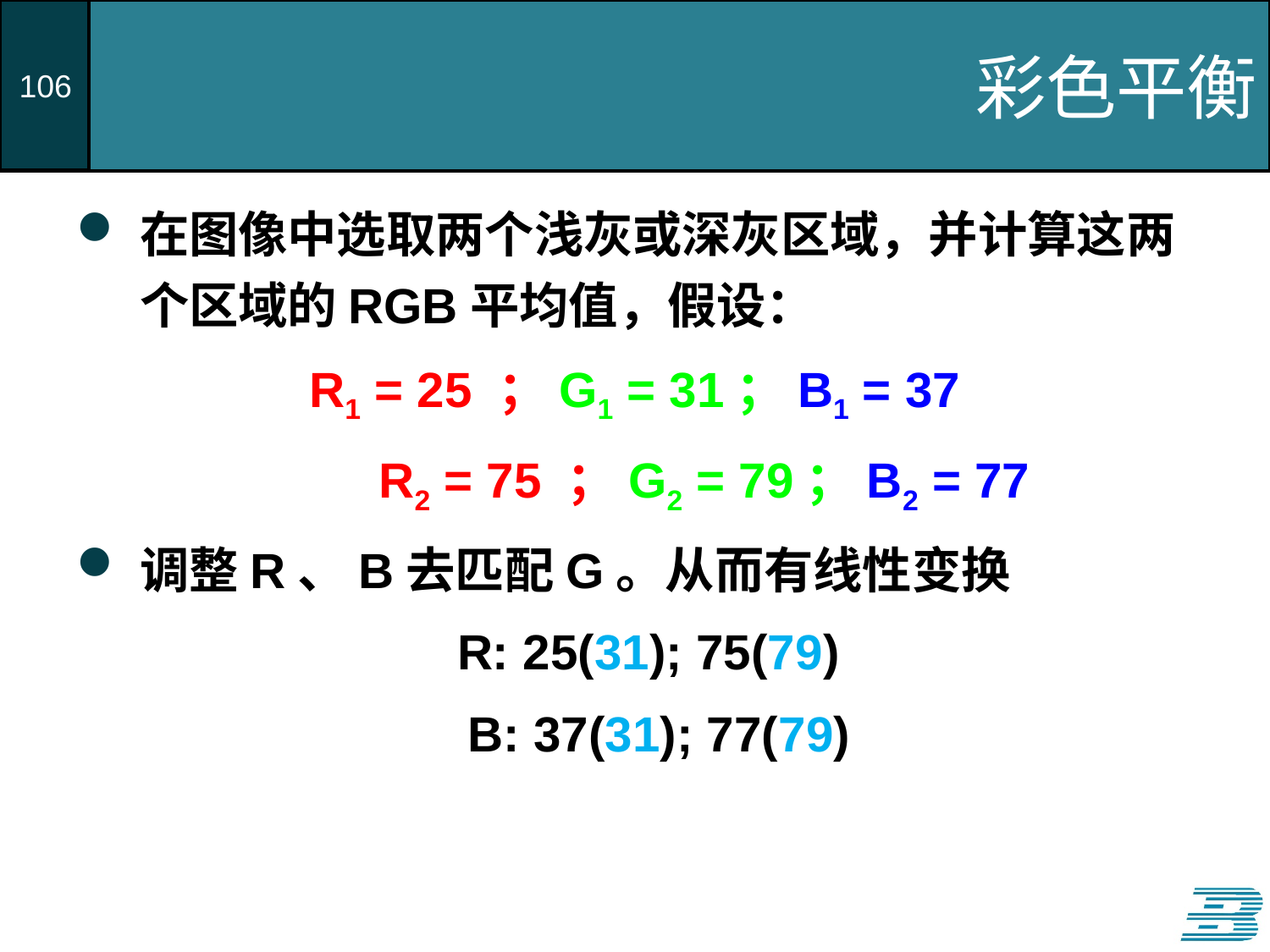

# 彩色平衡
在图像中选取两个浅灰或深灰区域，并计算这两个区域的RGB平均值，假设：
R1 = 25 ；G1 = 31；B1 = 37
                      R2 = 75 ；G2 = 79；B2 = 77
调整R、B去匹配G。从而有线性变换
			R: 25(31); 75(79)
   		          B: 37(31); 77(79)